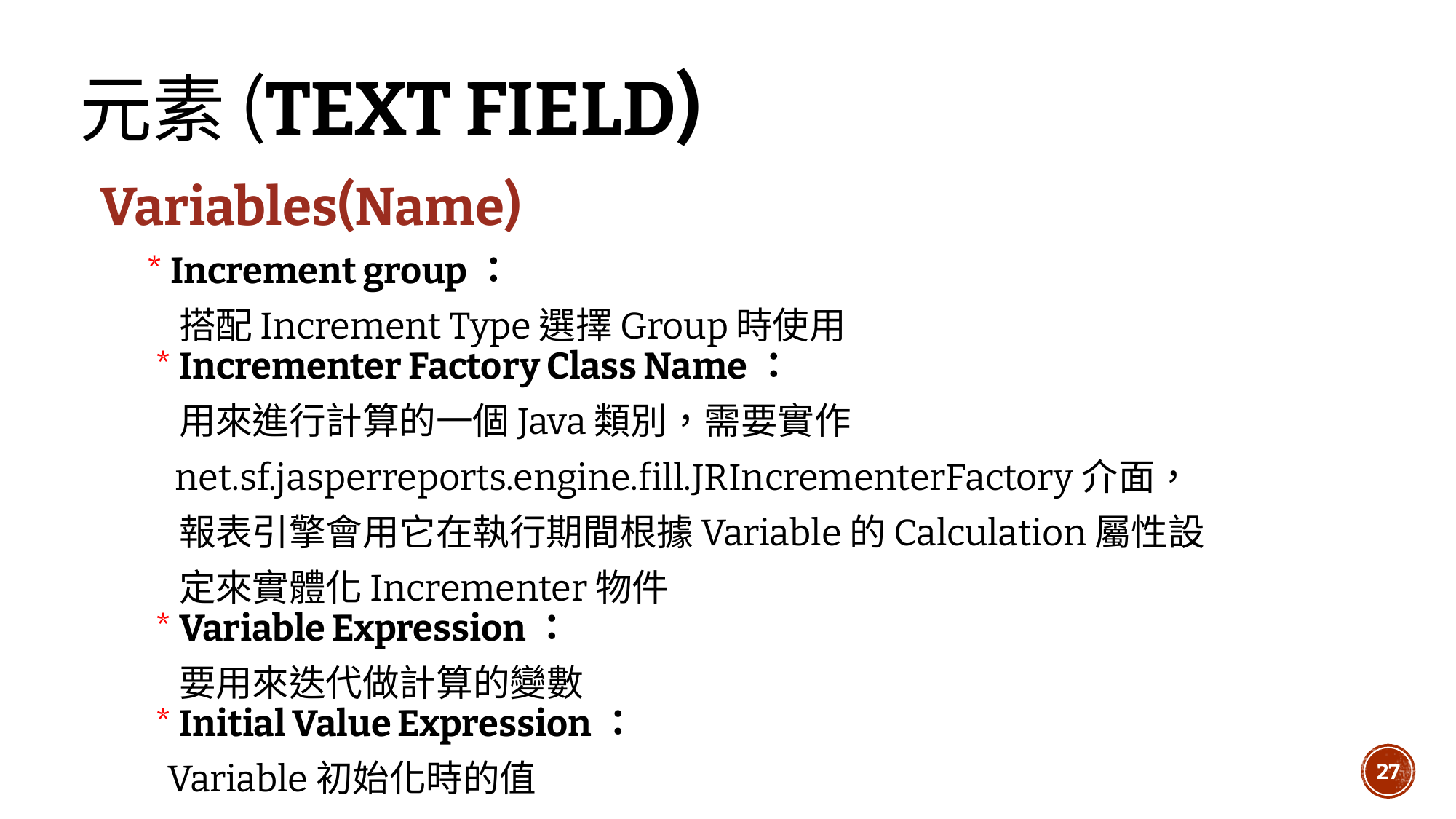

# 元素(Text Field)
Variables(Name)

 * Increment group：
    搭配Increment Type選擇Group時使用
 * Incrementer Factory Class Name：
    用來進行計算的一個Java類別，需要實作
     net.sf.jasperreports.engine.fill.JRIncrementerFactory介面，
    報表引擎會用它在執行期間根據Variable的Calculation屬性設
    定來實體化Incrementer物件
 * Variable Expression：
    要用來迭代做計算的變數
 * Initial Value Expression：
    Variable初始化時的值
27